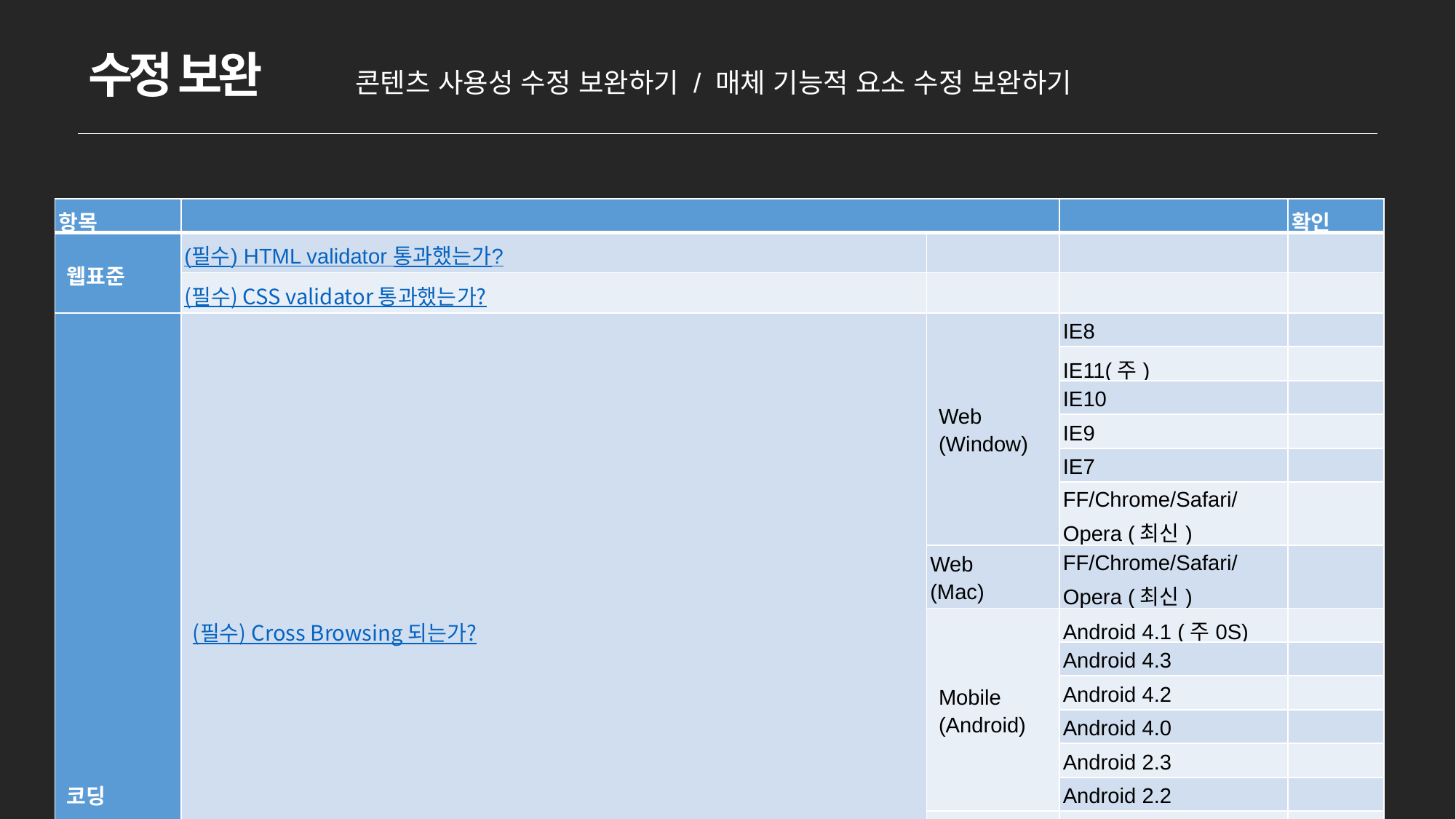

수정 보완
콘텐츠 사용성 수정 보완하기 / 매체 기능적 요소 수정 보완하기
| 항목 |  |  |  | 확인 |
| --- | --- | --- | --- | --- |
| 웹표준 | (필수) HTML validator 통과했는가? |  |  |  |
|  | (필수) CSS validator 통과했는가? |  |  |  |
| 코딩 컨벤션 | (필수) Cross Browsing 되는가? | Web (Window) | IE8 |  |
|  |  |  | IE11(주) |  |
|  |  |  | IE10 |  |
|  |  |  | IE9 |  |
|  |  |  | IE7 |  |
|  |  |  | FF/Chrome/Safari/Opera (최신) |  |
|  |  | Web (Mac) | FF/Chrome/Safari/Opera (최신) |  |
|  |  | Mobile (Android) | Android 4.1 (주0S) |  |
|  |  |  | Android 4.3 |  |
|  |  |  | Android 4.2 |  |
|  |  |  | Android 4.0 |  |
|  |  |  | Android 2.3 |  |
|  |  |  | Android 2.2 |  |
|  |  | Mobile (iOS) | iOS 7.x |  |
|  |  |  | iOS 6.x |  |
|  |  |  | iOS 5.x |  |
|  |  | Daum TV+ | Android |  |
|  | 해당서비스의 Doctype을 따르고 있는가? |  |  |  |
|  | 레이아웃 가이드를 따르고 있는가? |  |  |  |
|  | heading룰이 지켜졌는가? |  |  |  |
|  | Link 가이드룰이 지켜졌는가? |  |  |  |
|  | image 가이드룰이 지켜졌는가? |  |  |  |
|  | image가 가이드맞게 Sprite 되었는가? |  |  |  |
|  | image의 src경로가 로컬이 아닌 서버경로로 바꿨는가? |  |  |  |
|  | 링크영역이 올바른지 체크해보았는가? |  |  |  |
|  | CSS 가이드룰이 지켜졌는가? |  |  |  |
| 웹 접근성 | (필수) 본문바로가기 및 스킵네비게이션을 제공하는가? |  |  |  |
|  | (필수) 텍스트가 아닌 콘텐츠에 적절한 대체 콘텐츠가 제공이 되어 있는가? |  |  |  |
|  | (필수) 새창링크에 target="\_blank" 속성이 있는가? |  |  |  |
|  | (필수) 링크 및 마우스이벤트요소가 키보드컨트롤로 모두 접근이 가능한가? |  |  |  |
|  | 온라인 서식요소(form, input...)가 접근성인 구조로 마크업되어 있는가? |  |  |  |
|  | table요소가 데이터테이블로서 사용되며 접근성에 맞게 마크업되어 있는가? |  |  |  |
|  | (필수) frame, iframe에 title제공을 해주는가? |  |  |  |